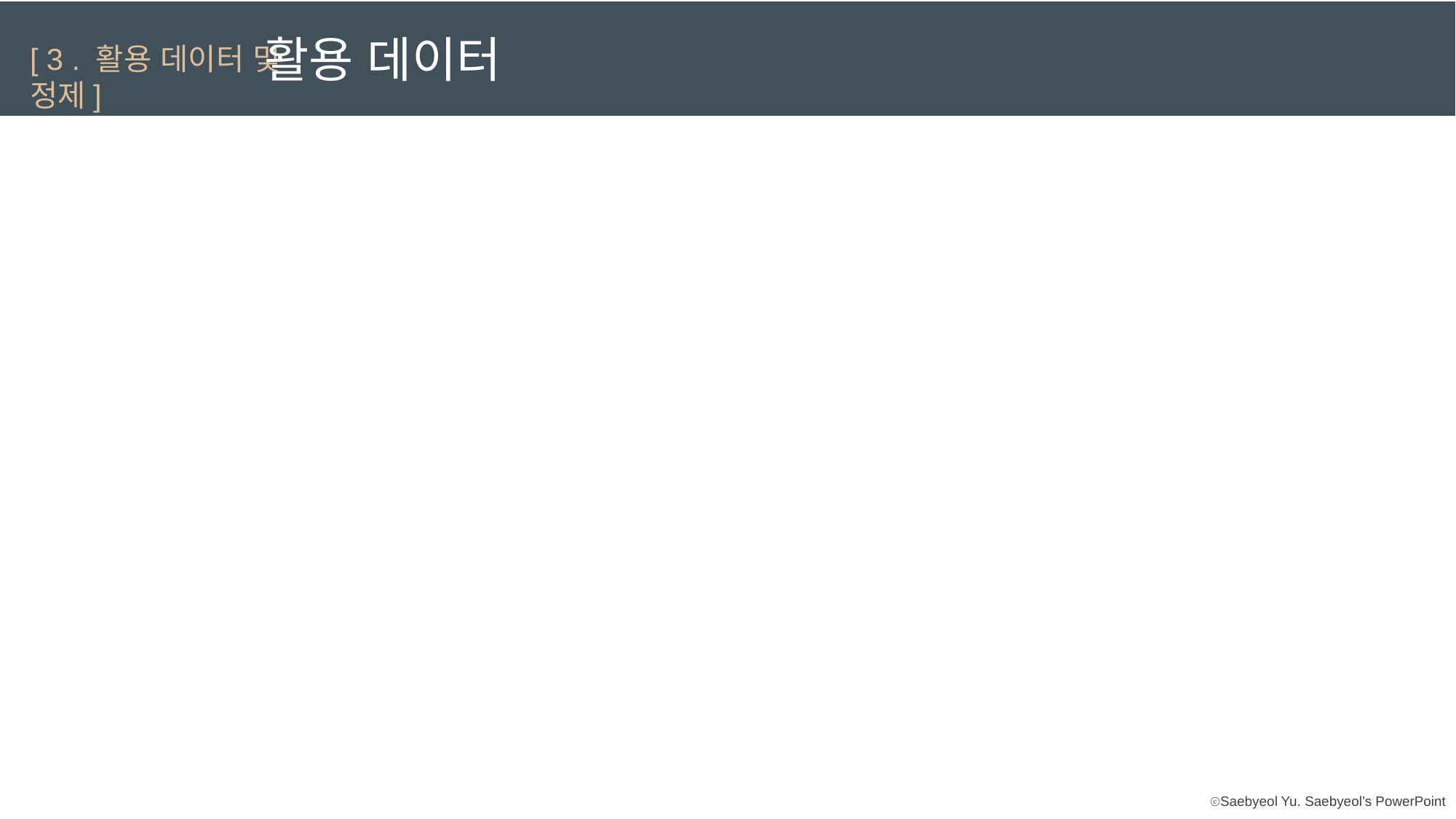

활용 데이터
[ 3 . 활용 데이터 및 정제]